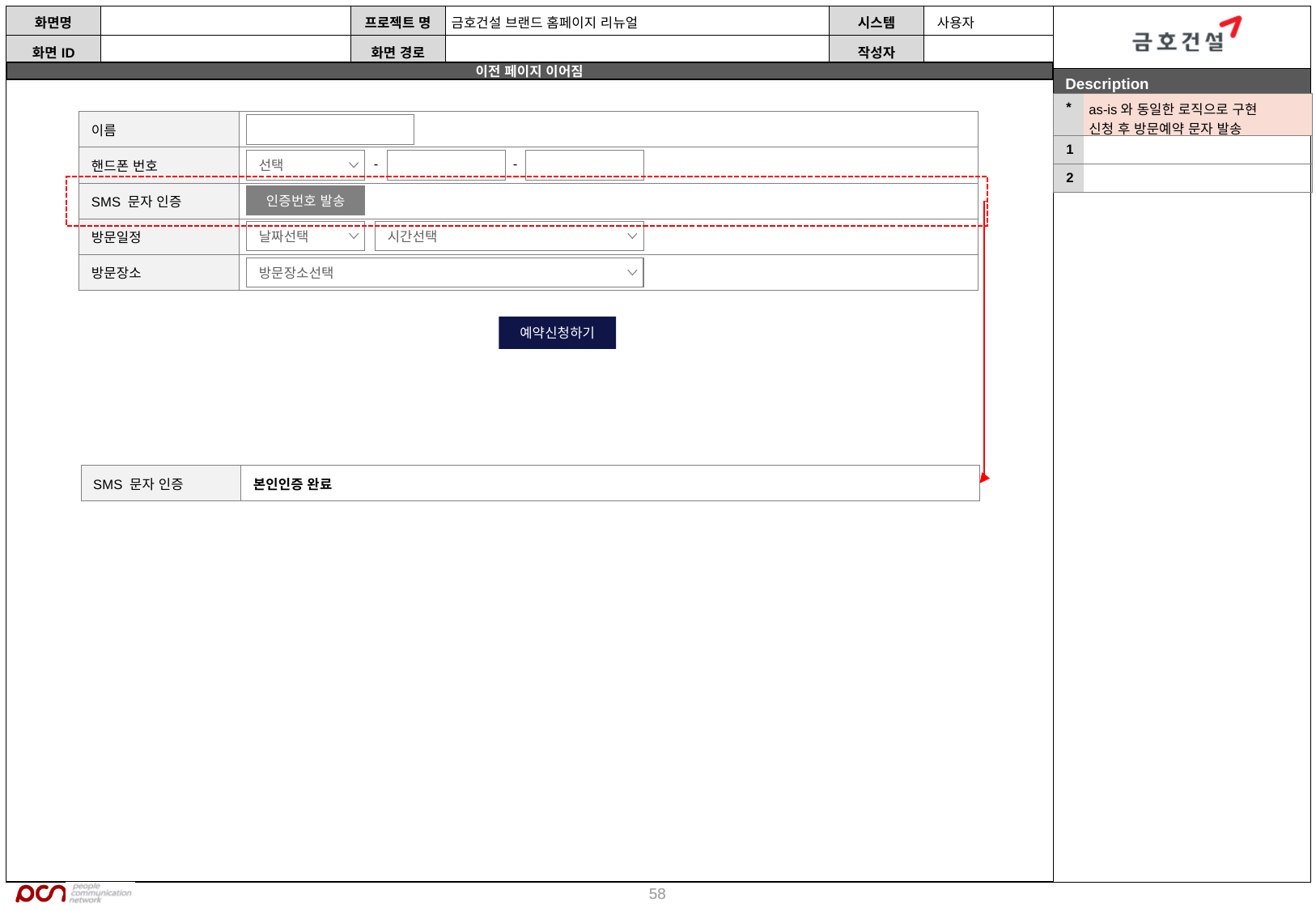

| \* | as-is와 동일한 로직으로 구현 신청 후 방문예약 문자 발송 |
| --- | --- |
| 1 |  |
| 2 |  |
| 이름 |  |
| --- | --- |
| 핸드폰 번호 |  |
| SMS 문자 인증 |  |
| 방문일정 |  |
| 방문장소 |  |

-
-
선택

인증번호 발송
날짜선택

시간선택

방문장소선택

예약신청하기
| SMS 문자 인증 | 본인인증 완료 |
| --- | --- |